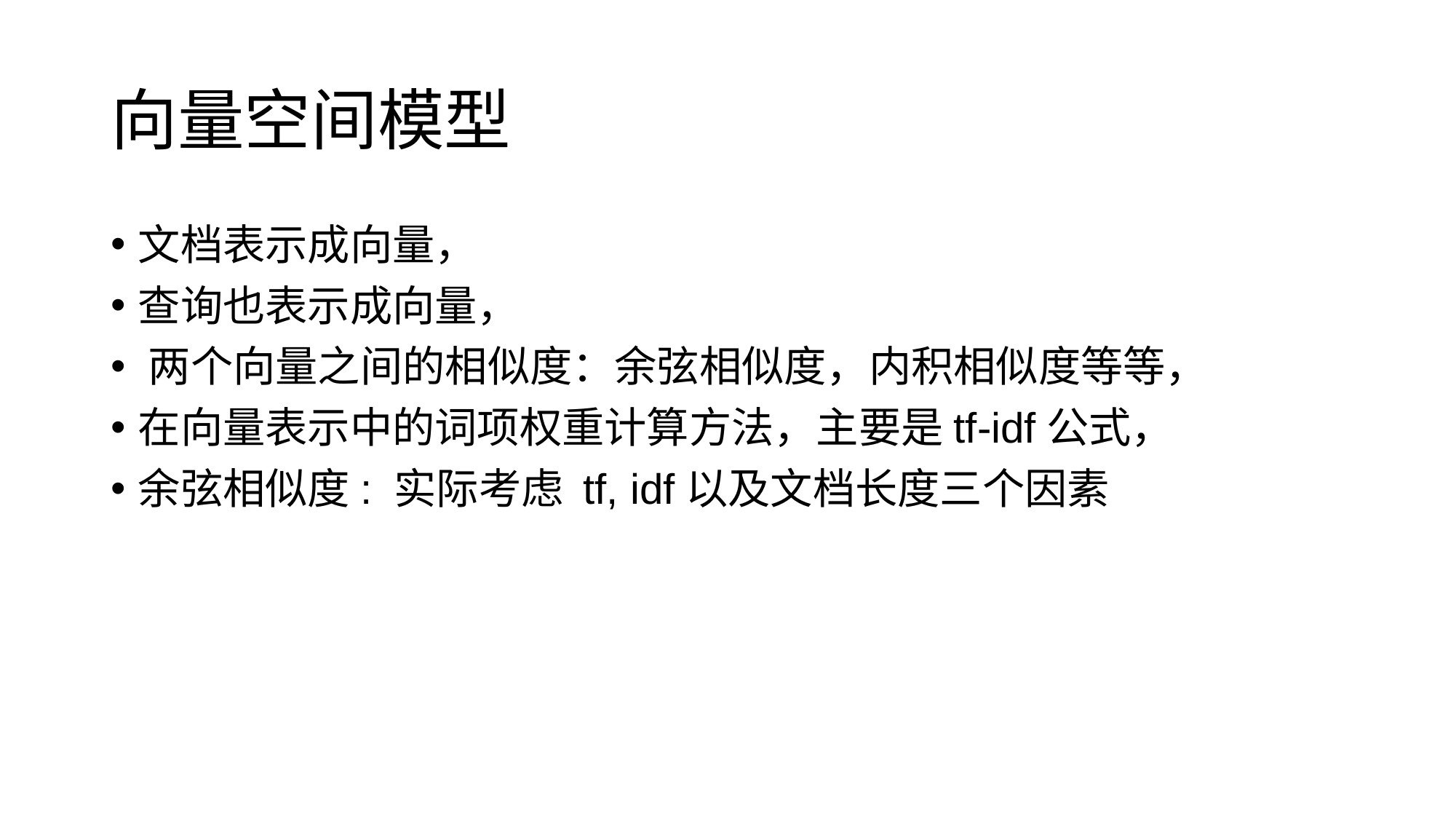

# 向量空间模型
文档表示成向量，‌‌
查询也表示成向量，
‌‌两个向量之间的相似度：余弦相似度，‌‌内积相似度‌‌等等，‌‌
在向量表示中的‌‌词项权重计算方法，‌‌主要是‌‌tf-idf公式，‌‌
余弦相似度: 实际考虑 ‌‌tf,‌‌ idf‌‌以及文档长度三个因素‌